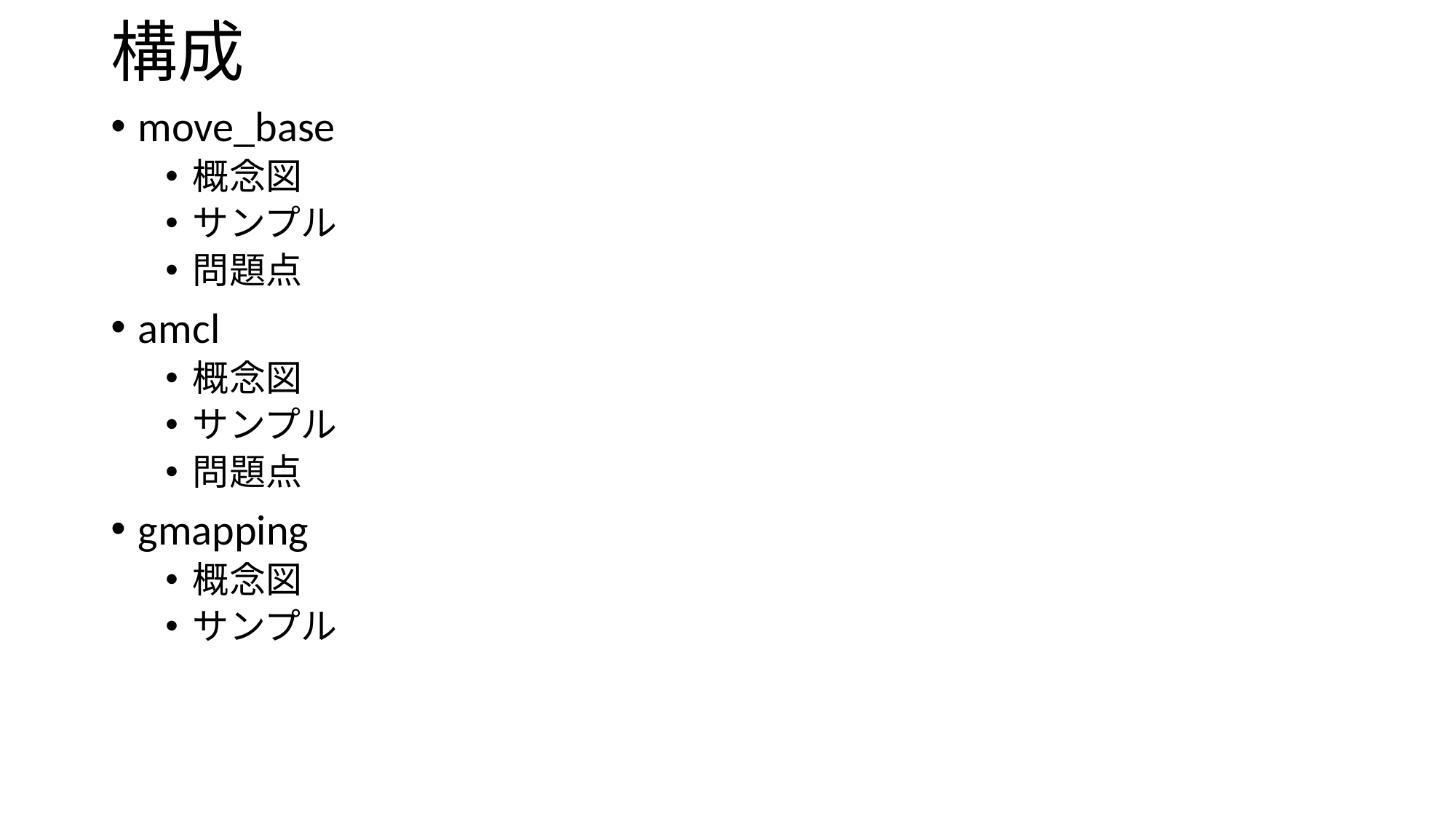

# 構成
move_base
概念図
サンプル
問題点
amcl
概念図
サンプル
問題点
gmapping
概念図
サンプル